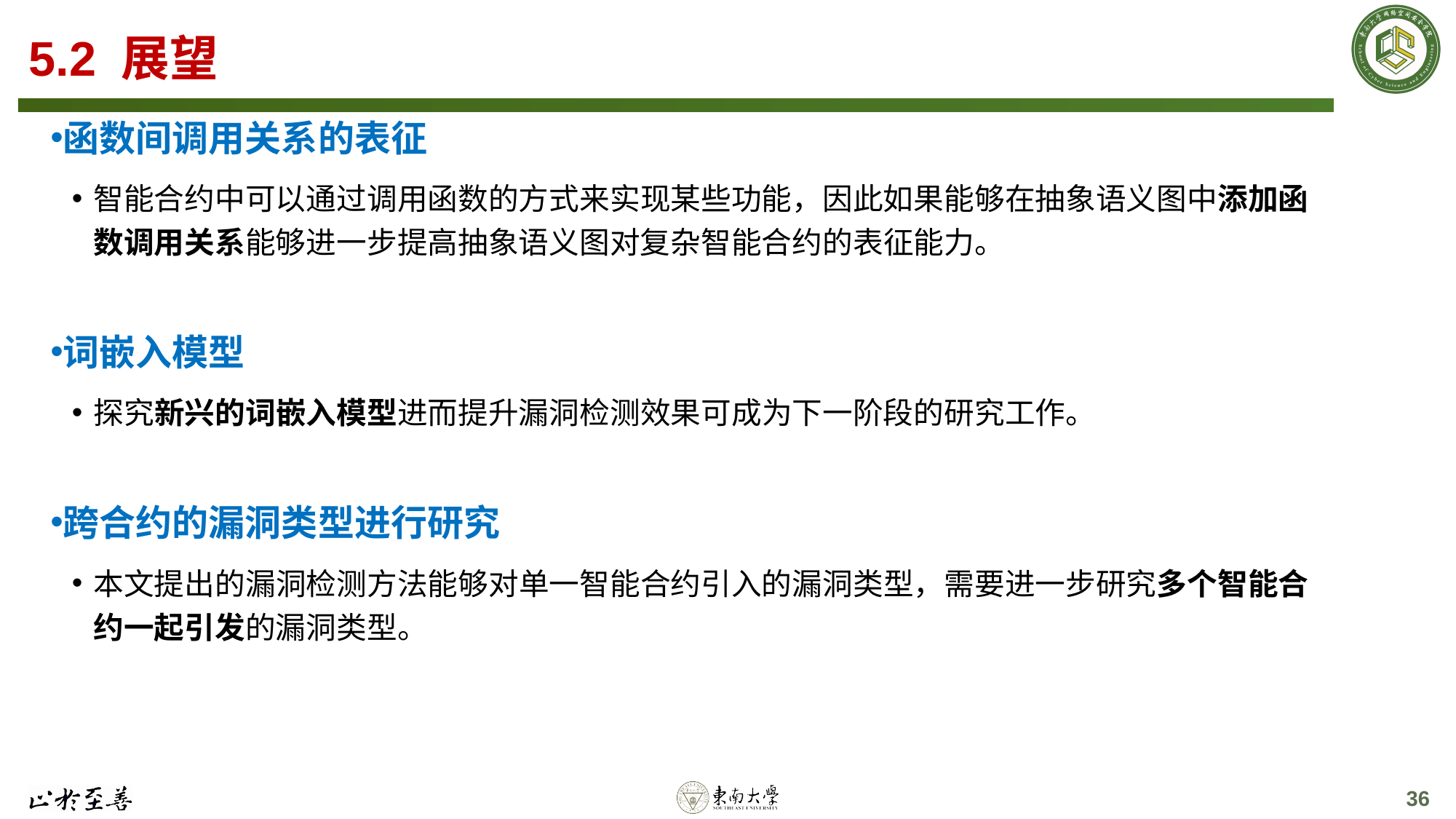

# 5.2 展望
函数间调用关系的表征
智能合约中可以通过调用函数的方式来实现某些功能，因此如果能够在抽象语义图中添加函数调用关系能够进一步提高抽象语义图对复杂智能合约的表征能力。

词嵌入模型
探究新兴的词嵌入模型进而提升漏洞检测效果可成为下一阶段的研究工作。

跨合约的漏洞类型进行研究
本文提出的漏洞检测方法能够对单一智能合约引入的漏洞类型，需要进一步研究多个智能合约一起引发的漏洞类型。